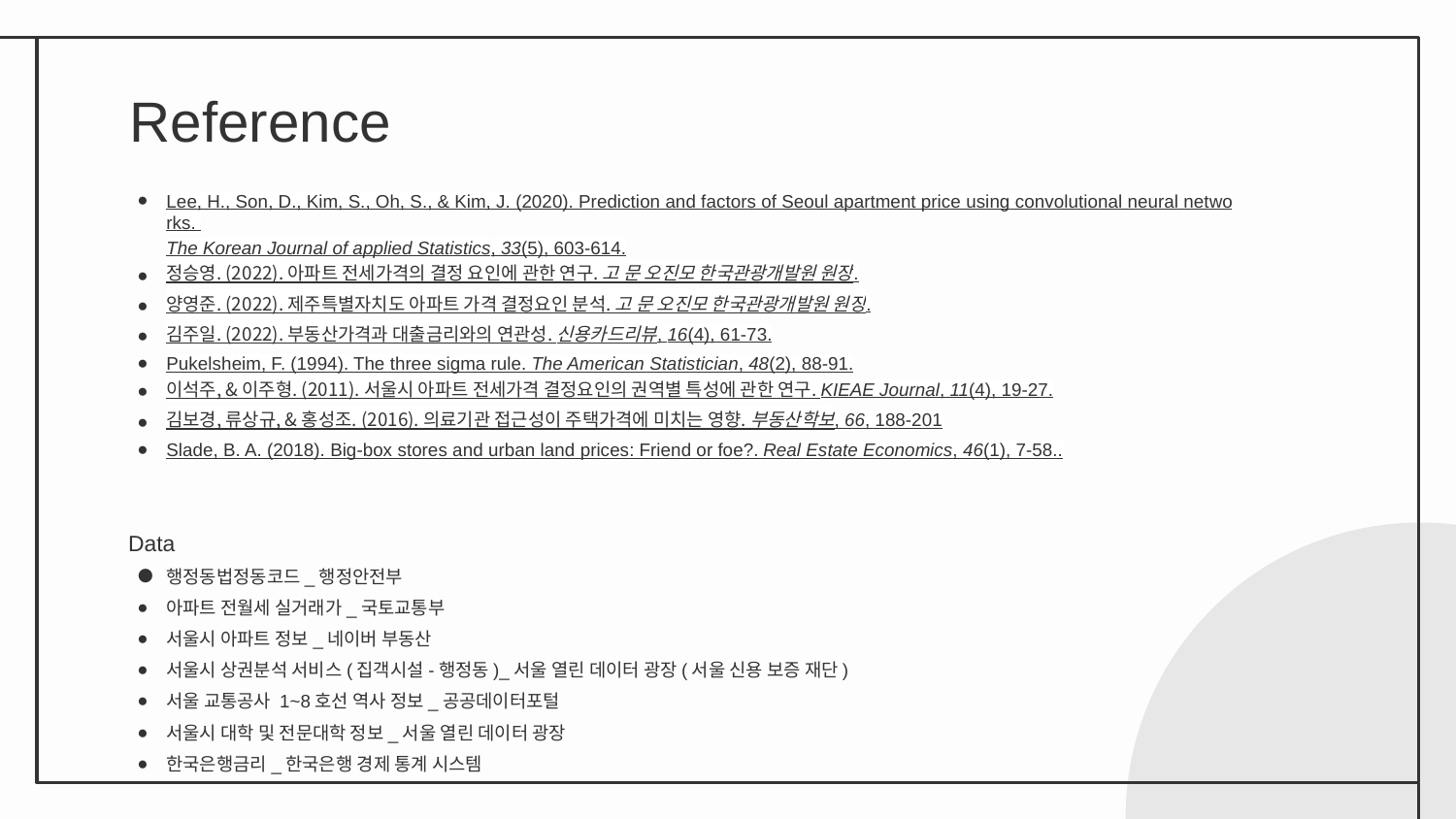

# Reference

Lee, H., Son, D., Kim, S., Oh, S., & Kim, J. (2020). Prediction and factors of Seoul apartment price using convolutional neural networks. The Korean Journal of applied Statistics, 33(5), 603-614.
정승영. (2022). 아파트 전세가격의 결정 요인에 관한 연구. 고 문 오진모 한국관광개발원 원장.
양영준. (2022). 제주특별자치도 아파트 가격 결정요인 분석. 고 문 오진모 한국관광개발원 원장.
김주일. (2022). 부동산가격과 대출금리와의 연관성. 신용카드리뷰, 16(4), 61-73.
Pukelsheim, F. (1994). The three sigma rule. The American Statistician, 48(2), 88-91.
이석주, & 이주형. (2011). 서울시 아파트 전세가격 결정요인의 권역별 특성에 관한 연구. KIEAE Journal, 11(4), 19-27.
김보경, 류상규, & 홍성조. (2016). 의료기관 접근성이 주택가격에 미치는 영향. 부동산학보, 66, 188-201
Slade, B. A. (2018). Big‐box stores and urban land prices: Friend or foe?. Real Estate Economics, 46(1), 7-58..

Data
행정동법정동코드_행정안전부
아파트 전월세 실거래가_국토교통부
서울시 아파트 정보_네이버 부동산
서울시 상권분석 서비스(집객시설-행정동)_서울 열린 데이터 광장(서울 신용 보증 재단)
서울 교통공사 1~8호선 역사 정보_공공데이터포털
서울시 대학 및 전문대학 정보_서울 열린 데이터 광장
한국은행금리_한국은행 경제 통계 시스템